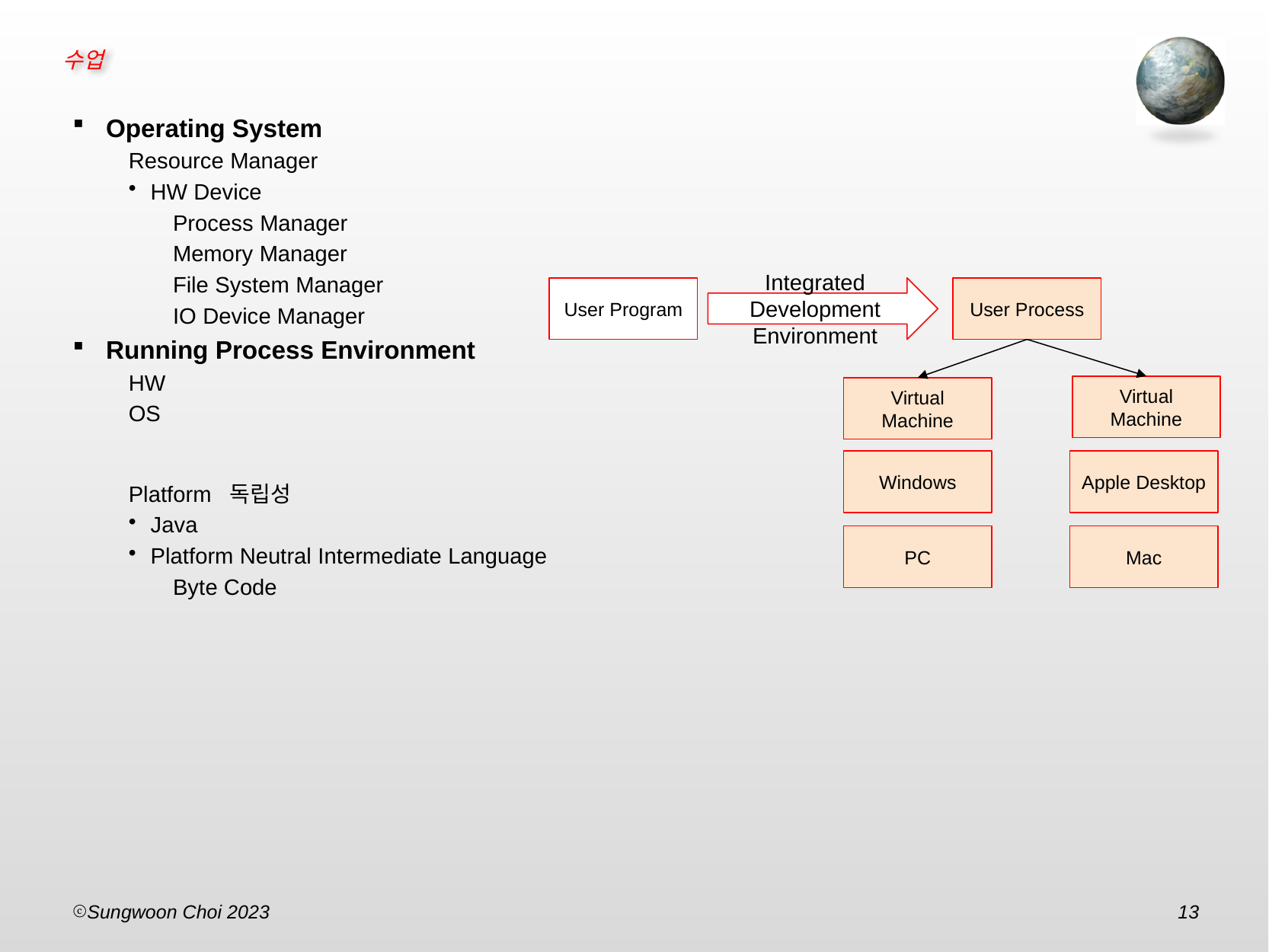

Operating System
Resource Manager
HW Device
Process Manager
Memory Manager
File System Manager
IO Device Manager
Running Process Environment
HW
OS

Platform  독립성
Java
Platform Neutral Intermediate Language
Byte Code

User Program
Integrated Development Environment
User Process
Virtual Machine
Virtual Machine
Windows
Apple Desktop
PC
Mac
Sungwoon Choi 2023
13